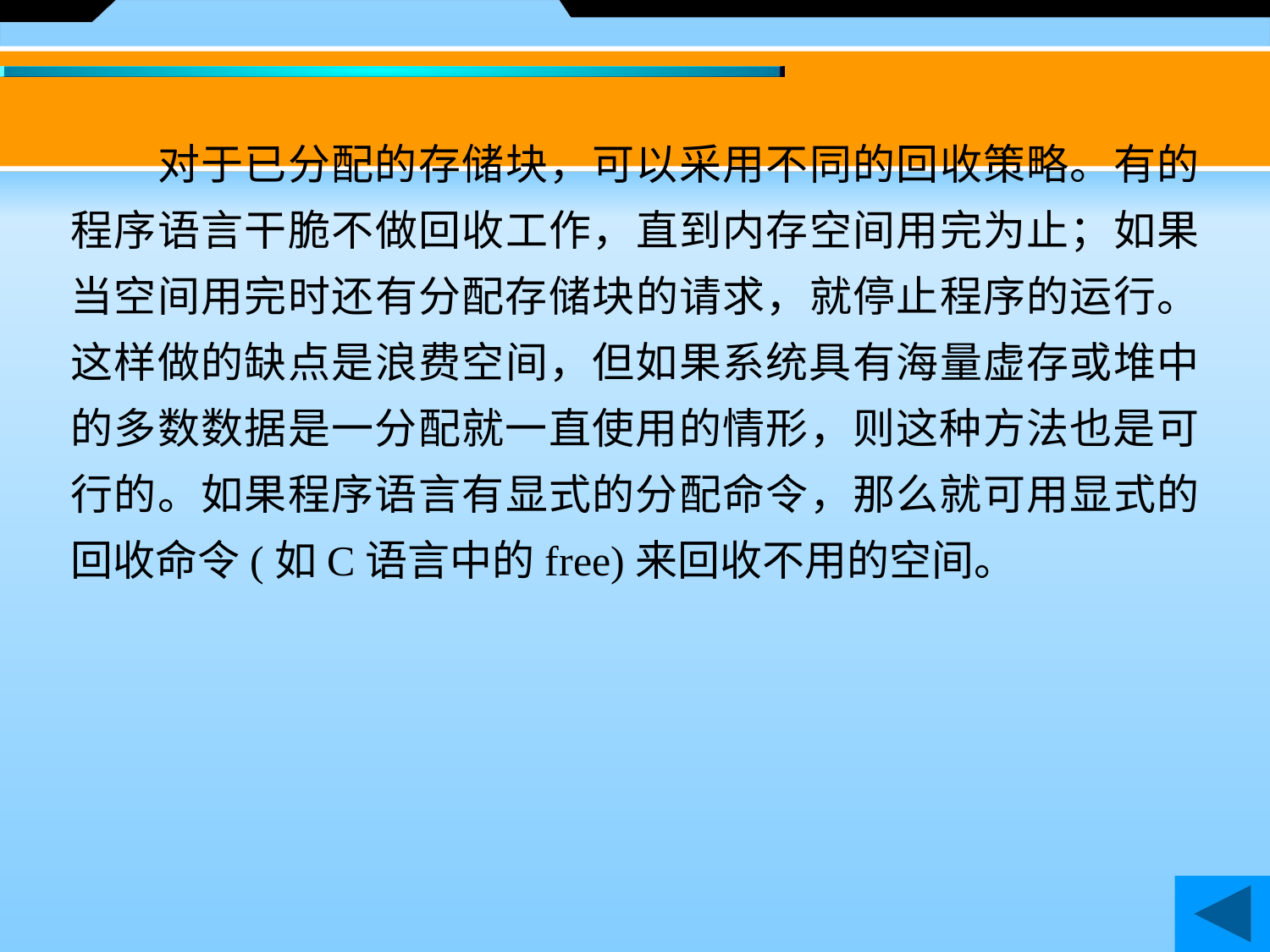

对于已分配的存储块，可以采用不同的回收策略。有的程序语言干脆不做回收工作，直到内存空间用完为止；如果当空间用完时还有分配存储块的请求，就停止程序的运行。这样做的缺点是浪费空间，但如果系统具有海量虚存或堆中的多数数据是一分配就一直使用的情形，则这种方法也是可行的。如果程序语言有显式的分配命令，那么就可用显式的回收命令(如C语言中的free)来回收不用的空间。